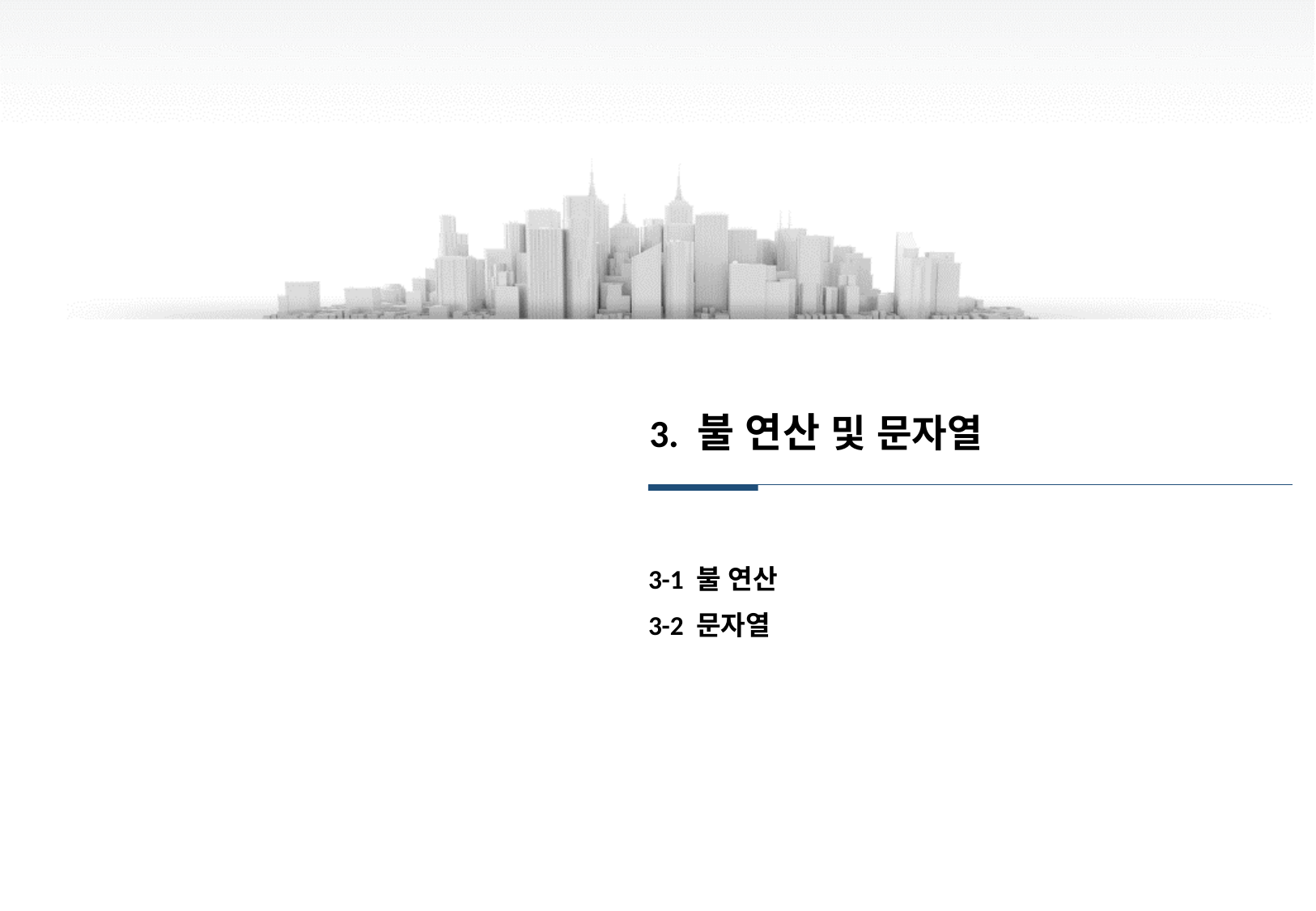

3. 불 연산 및 문자열
3-1 불 연산
3-2 문자열